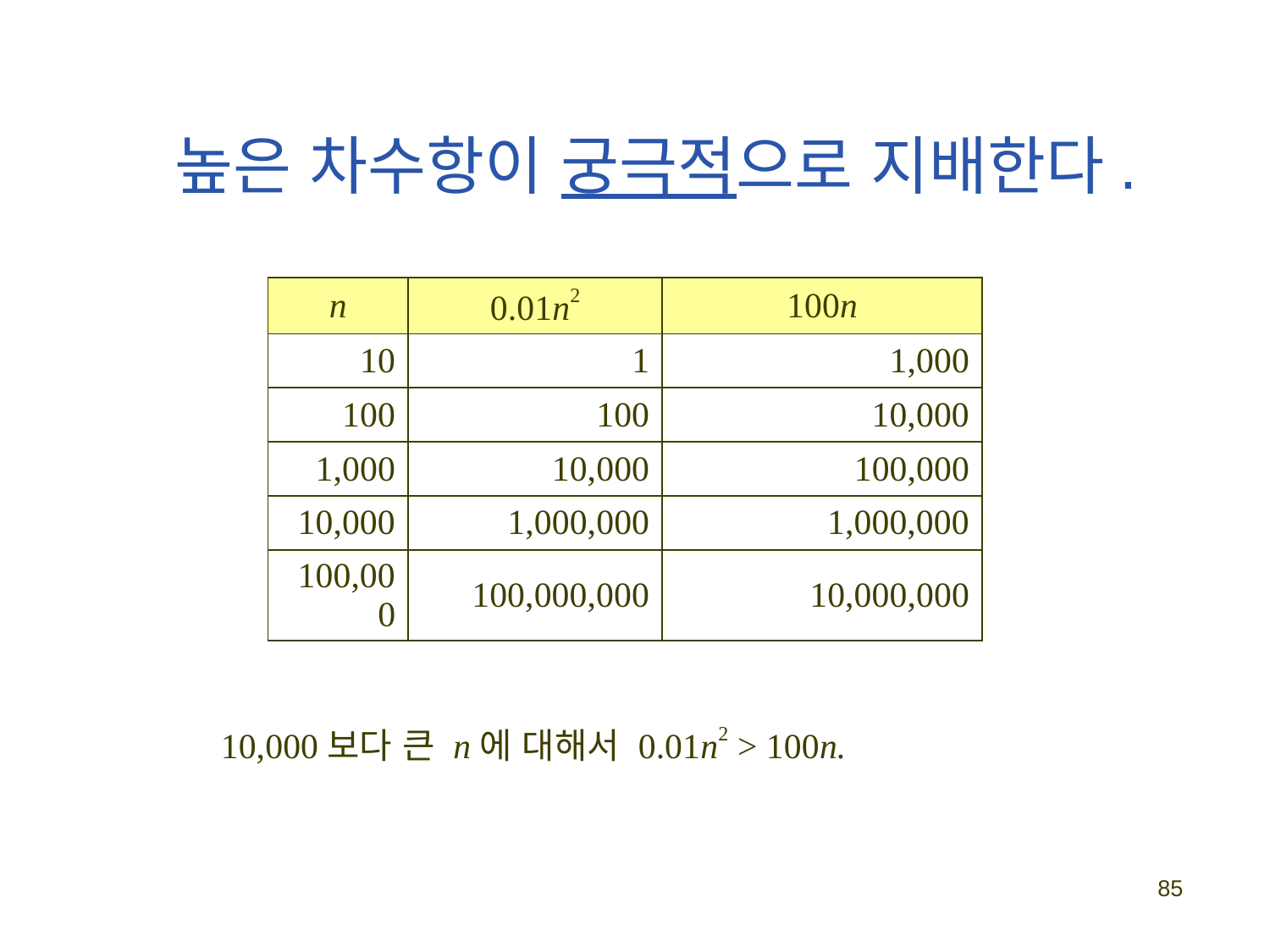

# 높은 차수항이 궁극적으로 지배한다.
| n | 0.01n2 | 100n |
| --- | --- | --- |
| 10 | 1 | 1,000 |
| 100 | 100 | 10,000 |
| 1,000 | 10,000 | 100,000 |
| 10,000 | 1,000,000 | 1,000,000 |
| 100,000 | 100,000,000 | 10,000,000 |
10,000보다 큰 n에 대해서 0.01n2 > 100n.
85